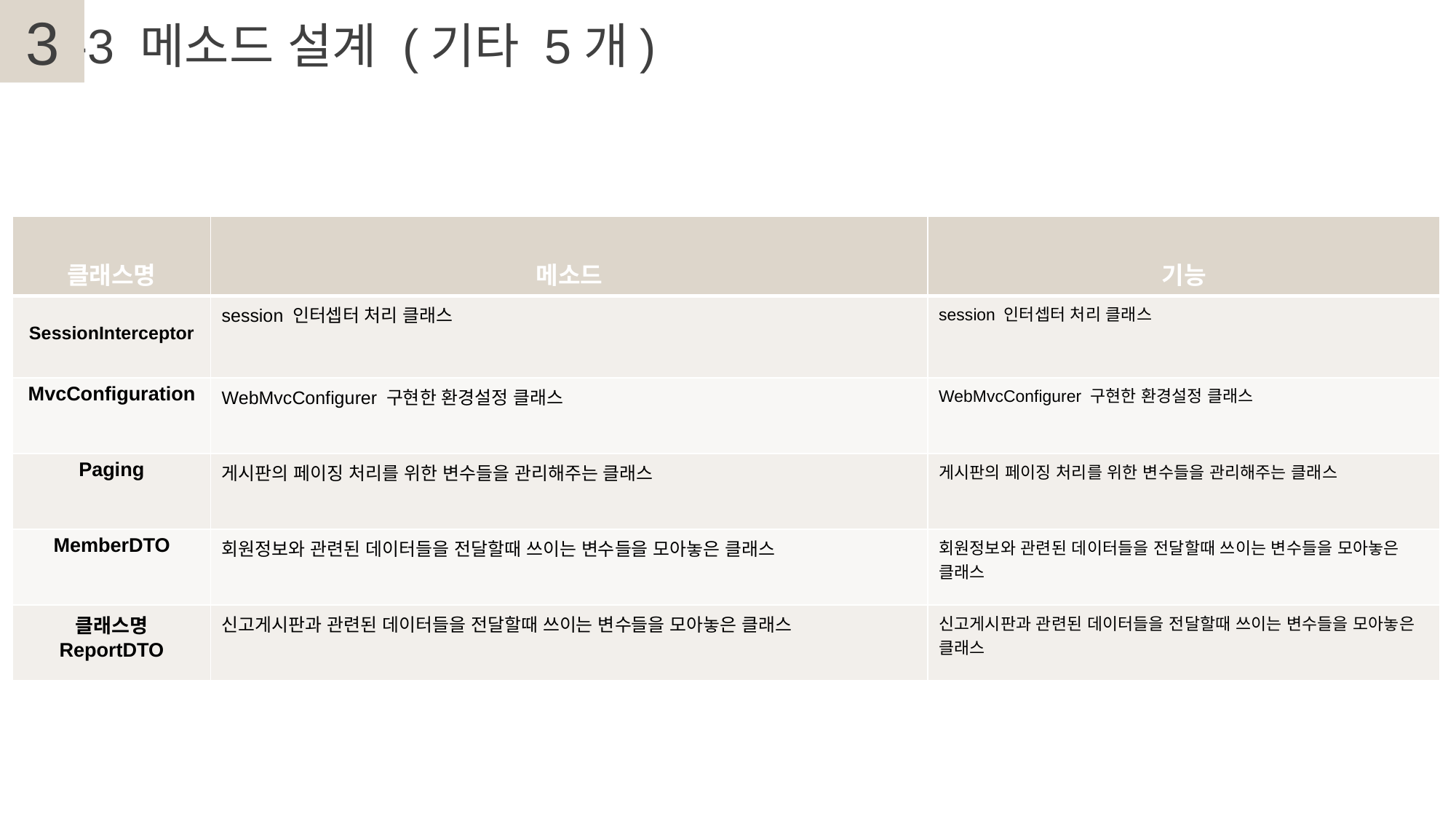

3
2
-3 메소드 설계 (기타 5개)
| 클래스명 | 메소드 | 기능 |
| --- | --- | --- |
| SessionInterceptor | session 인터셉터 처리 클래스 | session 인터셉터 처리 클래스 |
| MvcConfiguration | WebMvcConfigurer 구현한 환경설정 클래스 | WebMvcConfigurer 구현한 환경설정 클래스 |
| Paging | 게시판의 페이징 처리를 위한 변수들을 관리해주는 클래스 | 게시판의 페이징 처리를 위한 변수들을 관리해주는 클래스 |
| MemberDTO | 회원정보와 관련된 데이터들을 전달할때 쓰이는 변수들을 모아놓은 클래스 | 회원정보와 관련된 데이터들을 전달할때 쓰이는 변수들을 모아놓은 클래스 |
| 클래스명 ReportDTO | 신고게시판과 관련된 데이터들을 전달할때 쓰이는 변수들을 모아놓은 클래스 | 신고게시판과 관련된 데이터들을 전달할때 쓰이는 변수들을 모아놓은 클래스 |